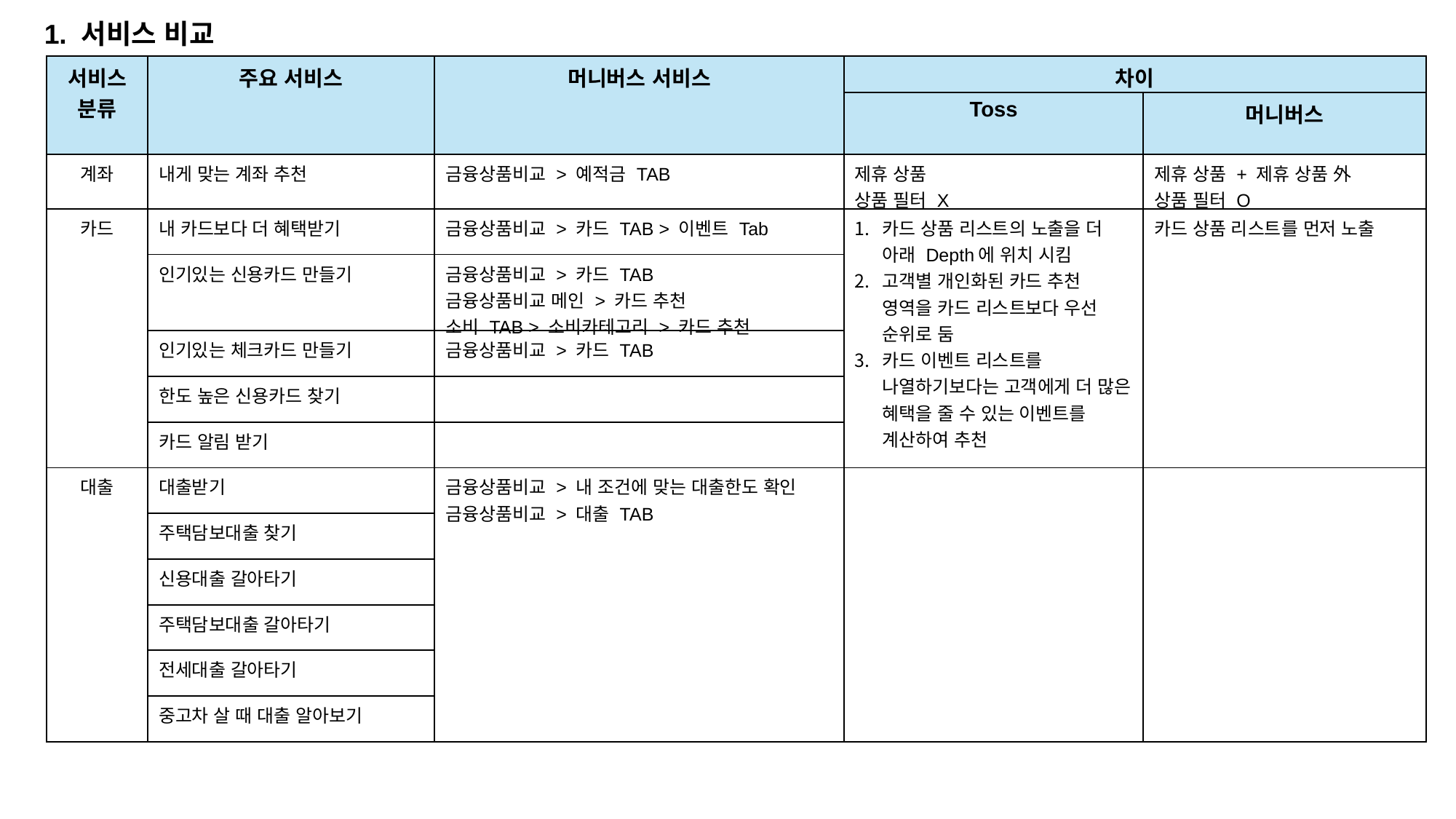

1. 서비스 비교
| 서비스 분류 | 주요 서비스 | 머니버스 서비스 | 차이 |  |
| --- | --- | --- | --- | --- |
|  |  |  | Toss | 머니버스 |
| 계좌 | 내게 맞는 계좌 추천 | 금융상품비교 > 예적금 TAB | 제휴 상품 상품 필터 X | 제휴 상품 + 제휴 상품 外 상품 필터 O |
| 카드 | 내 카드보다 더 혜택받기 | 금융상품비교 > 카드 TAB > 이벤트 Tab | 카드 상품 리스트의 노출을 더 아래 Depth에 위치 시킴 고객별 개인화된 카드 추천 영역을 카드 리스트보다 우선 순위로 둠 카드 이벤트 리스트를 나열하기보다는 고객에게 더 많은 혜택을 줄 수 있는 이벤트를 계산하여 추천 | 카드 상품 리스트를 먼저 노출 |
|  | 인기있는 신용카드 만들기 | 금융상품비교 > 카드 TAB 금융상품비교 메인 > 카드 추천 소비 TAB > 소비카테고리 > 카드 추천 |  |  |
|  | 인기있는 체크카드 만들기 | 금융상품비교 > 카드 TAB |  |  |
|  | 한도 높은 신용카드 찾기 |  |  |  |
|  | 카드 알림 받기 |  |  |  |
| 대출 | 대출받기 | 금융상품비교 > 내 조건에 맞는 대출한도 확인 금융상품비교 > 대출 TAB |  |  |
|  | 주택담보대출 찾기 |  |  |  |
|  | 신용대출 갈아타기 |  |  |  |
|  | 주택담보대출 갈아타기 |  |  |  |
|  | 전세대출 갈아타기 |  |  |  |
|  | 중고차 살 때 대출 알아보기 |  |  |  |